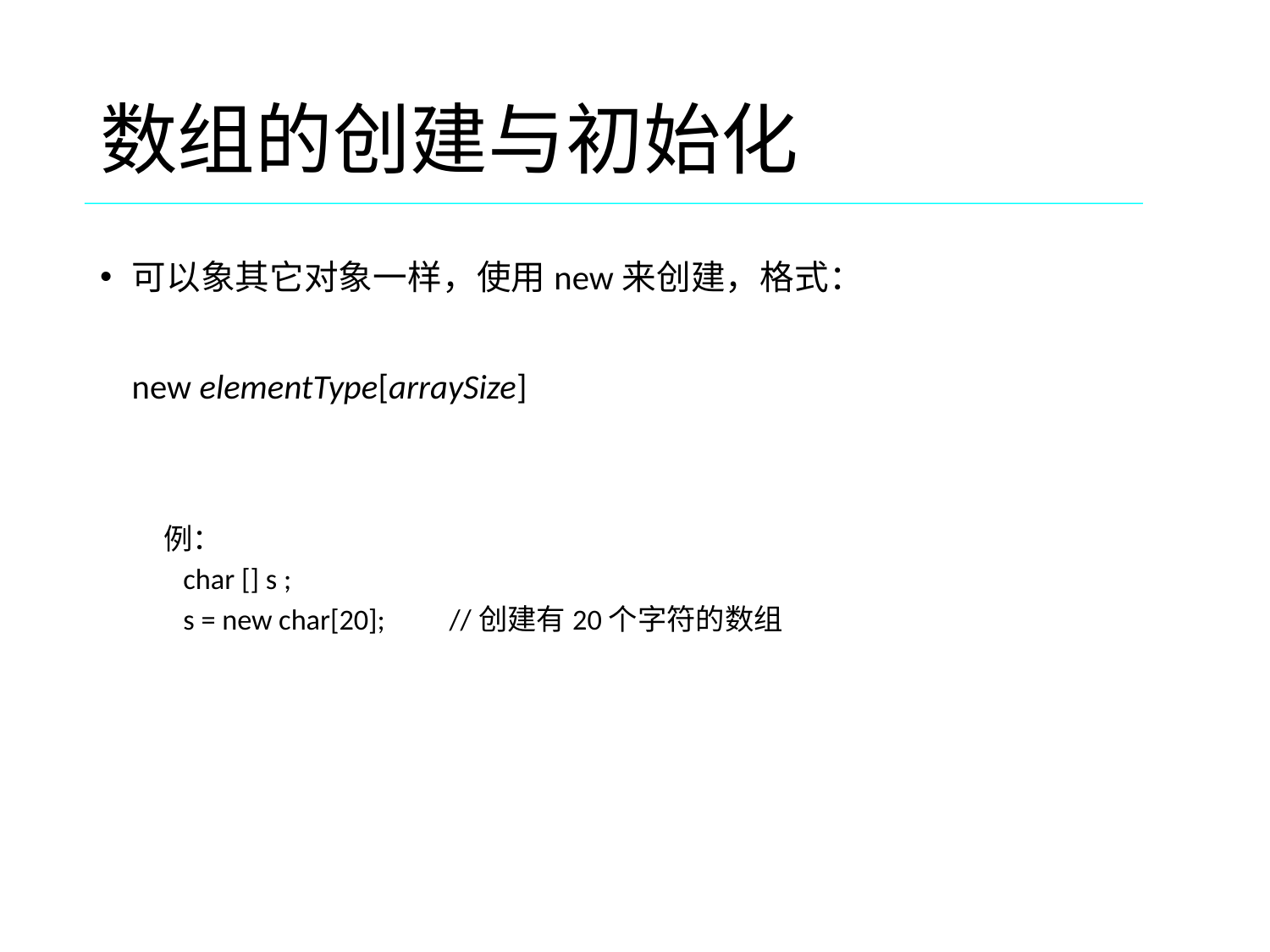

# 数组的创建与初始化

可以象其它对象一样，使用new来创建，格式：

	new elementType[arraySize]

例：
   char [] s ;
   s = new char[20]; 	//创建有20个字符的数组